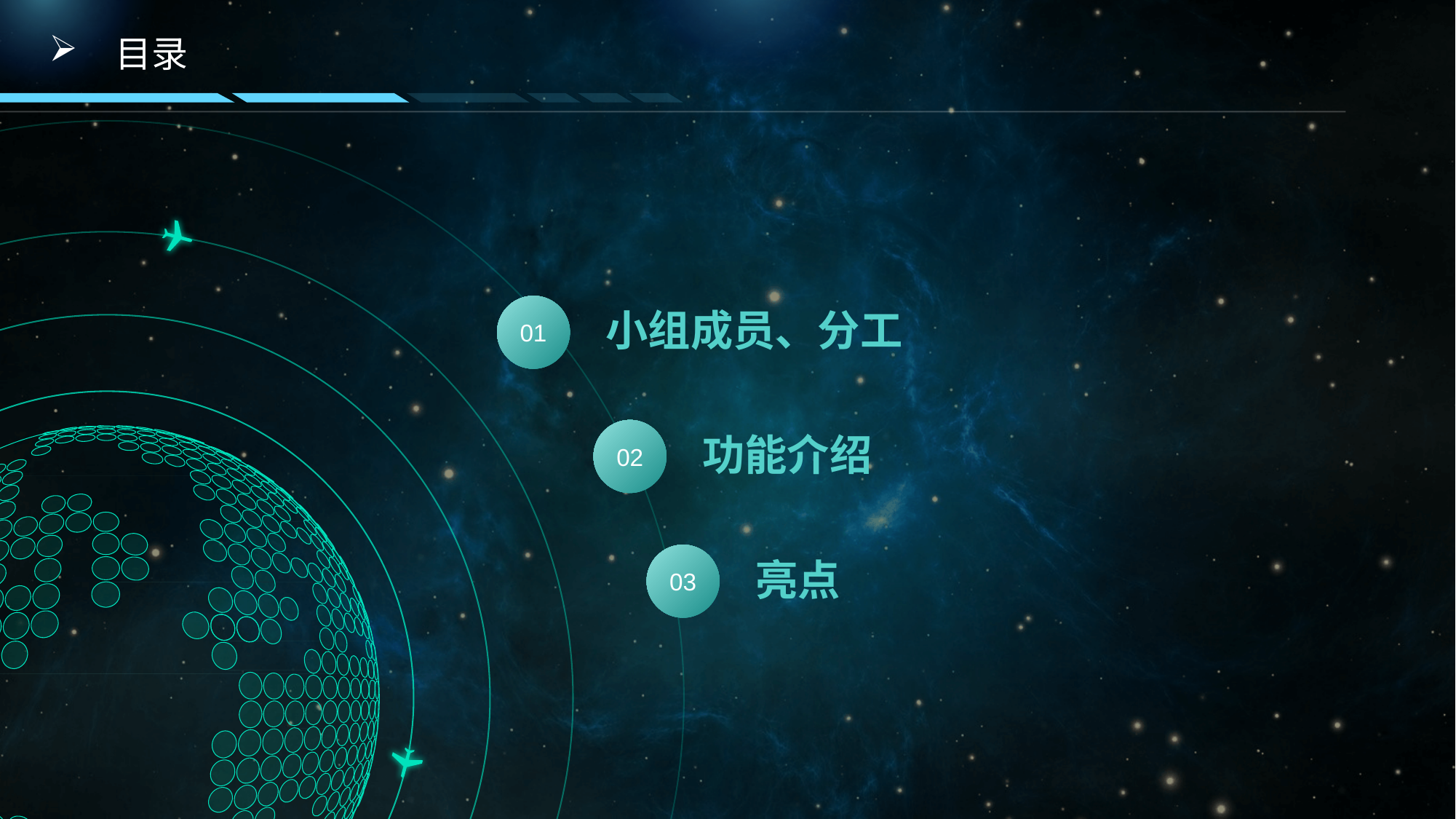

目录

01
小组成员、分工

02
功能介绍

03
亮点